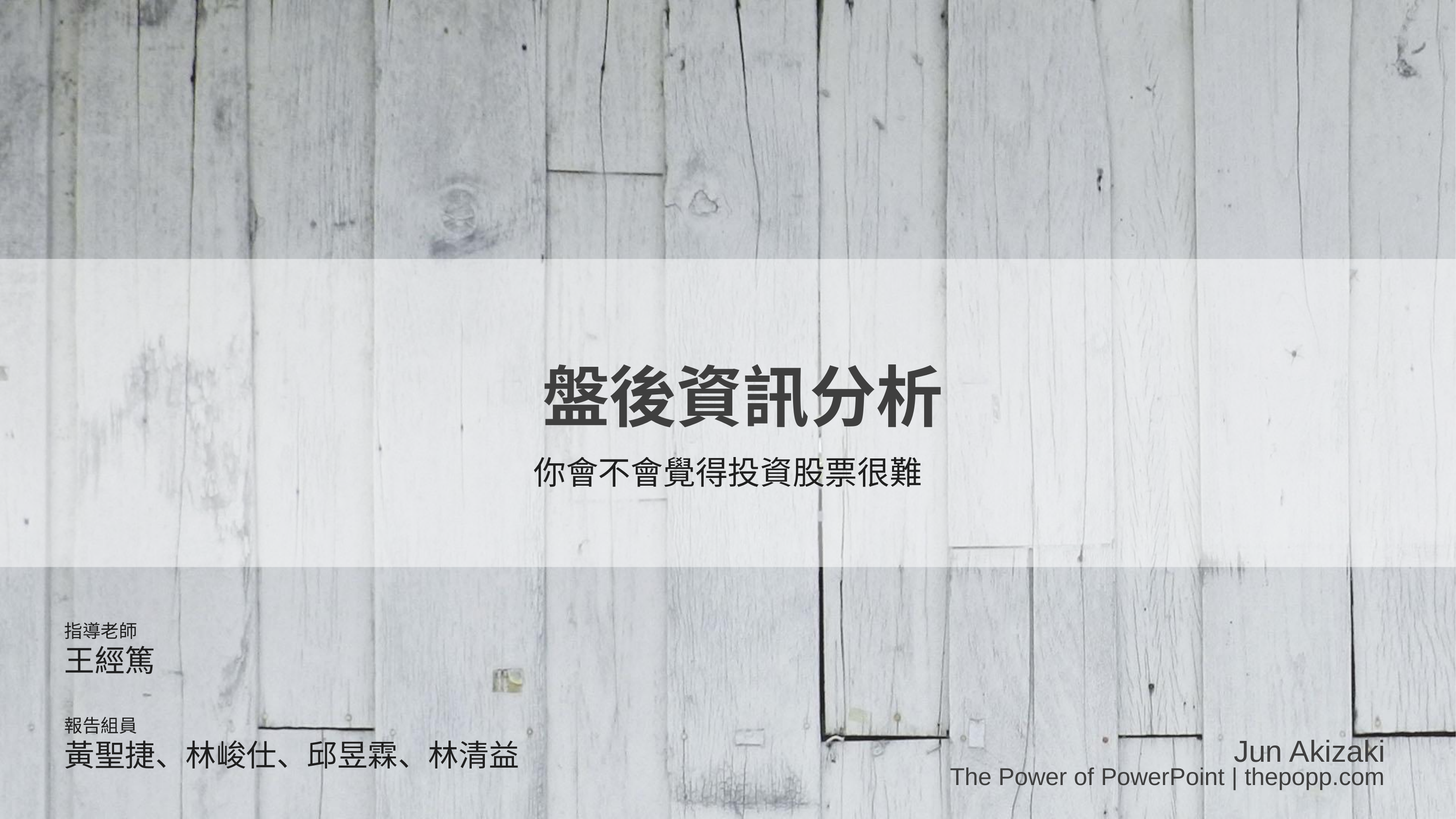

# 盤後資訊分析
你會不會覺得投資股票很難
指導老師
王經篤

報告組員
黃聖捷、林峻仕、邱昱霖、林清益

Jun Akizaki
The Power of PowerPoint | thepopp.com